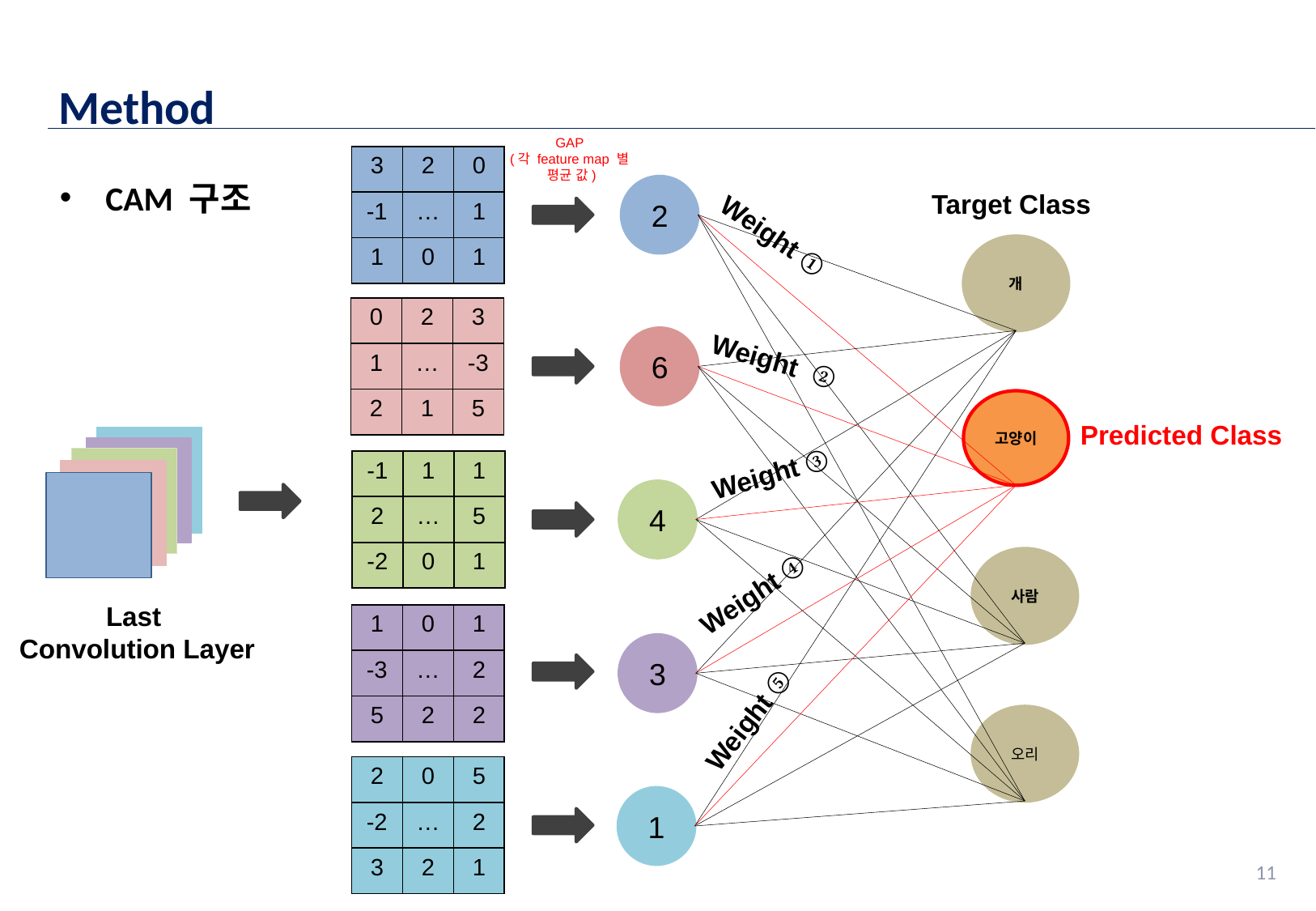

Method
GAP
(각 feature map 별
평균 값)
| 3 | 2 | 0 |
| --- | --- | --- |
| -1 | … | 1 |
| 1 | 0 | 1 |
CAM 구조

2
Target Class

Weight ①
개
| 0 | 2 | 3 |
| --- | --- | --- |
| 1 | … | -3 |
| 2 | 1 | 5 |
6
Weight ②

고양이
Predicted Class

Weight ③
| -1 | 1 | 1 |
| --- | --- | --- |
| 2 | … | 5 |
| -2 | 0 | 1 |
4

사람
Weight ④
Last
Convolution Layer
| 1 | 0 | 1 |
| --- | --- | --- |
| -3 | … | 2 |
| 5 | 2 | 2 |
3

Weight ⑤
오리
| 2 | 0 | 5 |
| --- | --- | --- |
| -2 | … | 2 |
| 3 | 2 | 1 |
1

11